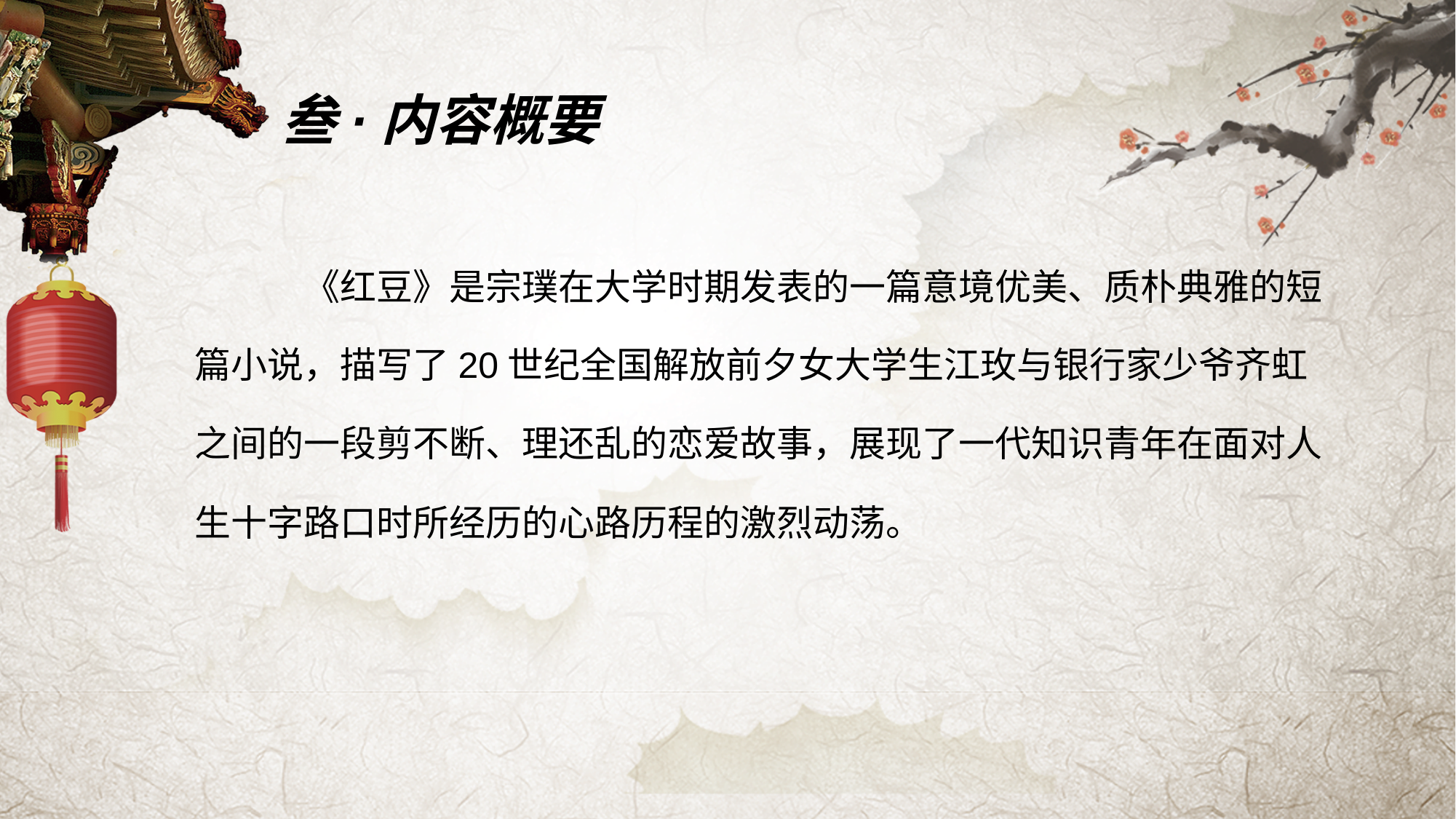

叁·内容概要
	《红豆》是宗璞在大学时期发表的一篇意境优美、质朴典雅的短篇小说，描写了20世纪全国解放前夕女大学生江玫与银行家少爷齐虹之间的一段剪不断、理还乱的恋爱故事，展现了一代知识青年在面对人生十字路口时所经历的心路历程的激烈动荡。